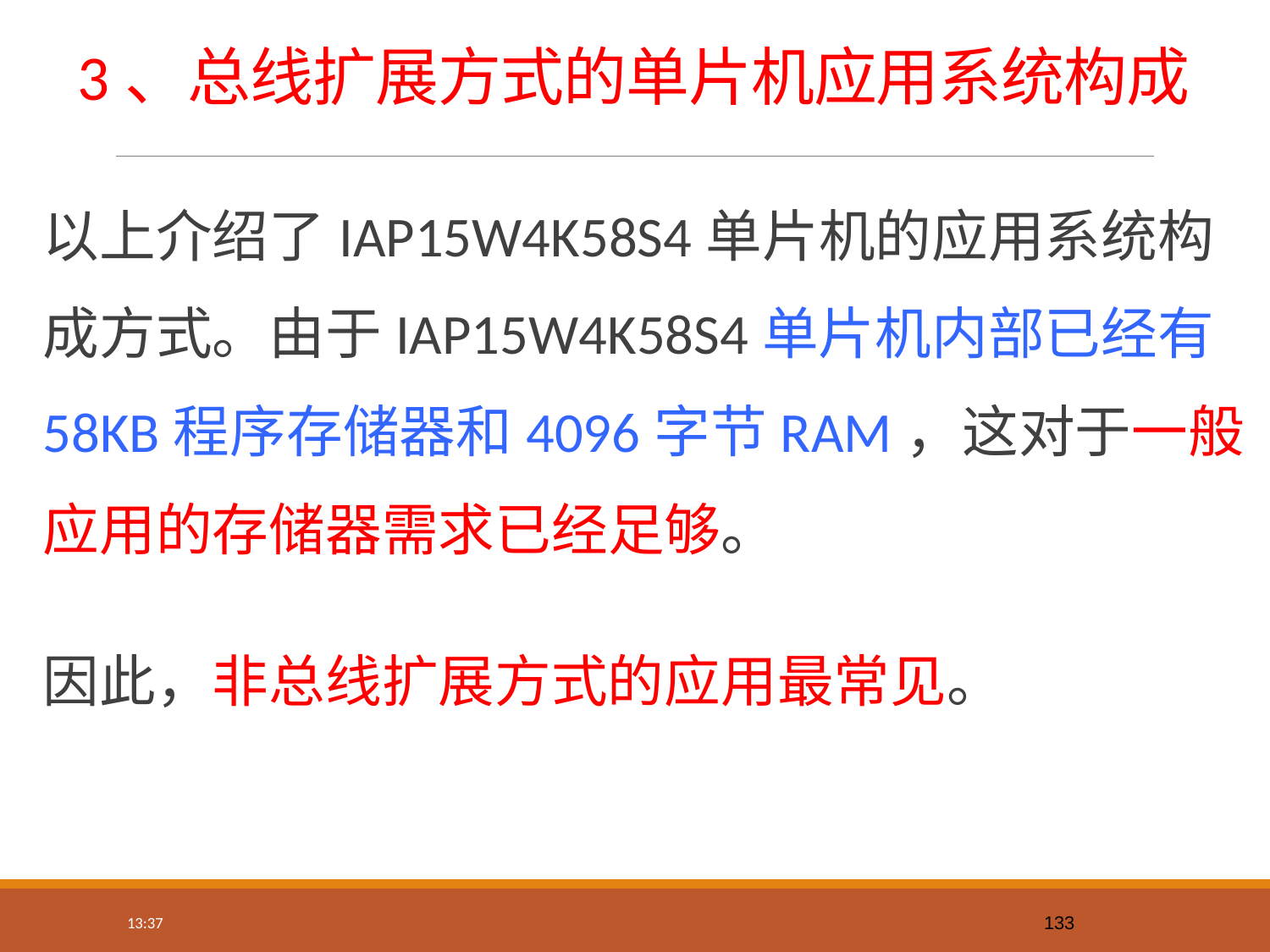

# 3、总线扩展方式的单片机应用系统构成
以上介绍了IAP15W4K58S4单片机的应用系统构成方式。由于IAP15W4K58S4单片机内部已经有58KB程序存储器和4096字节RAM，这对于一般应用的存储器需求已经足够。
因此，非总线扩展方式的应用最常见。
133
13:37